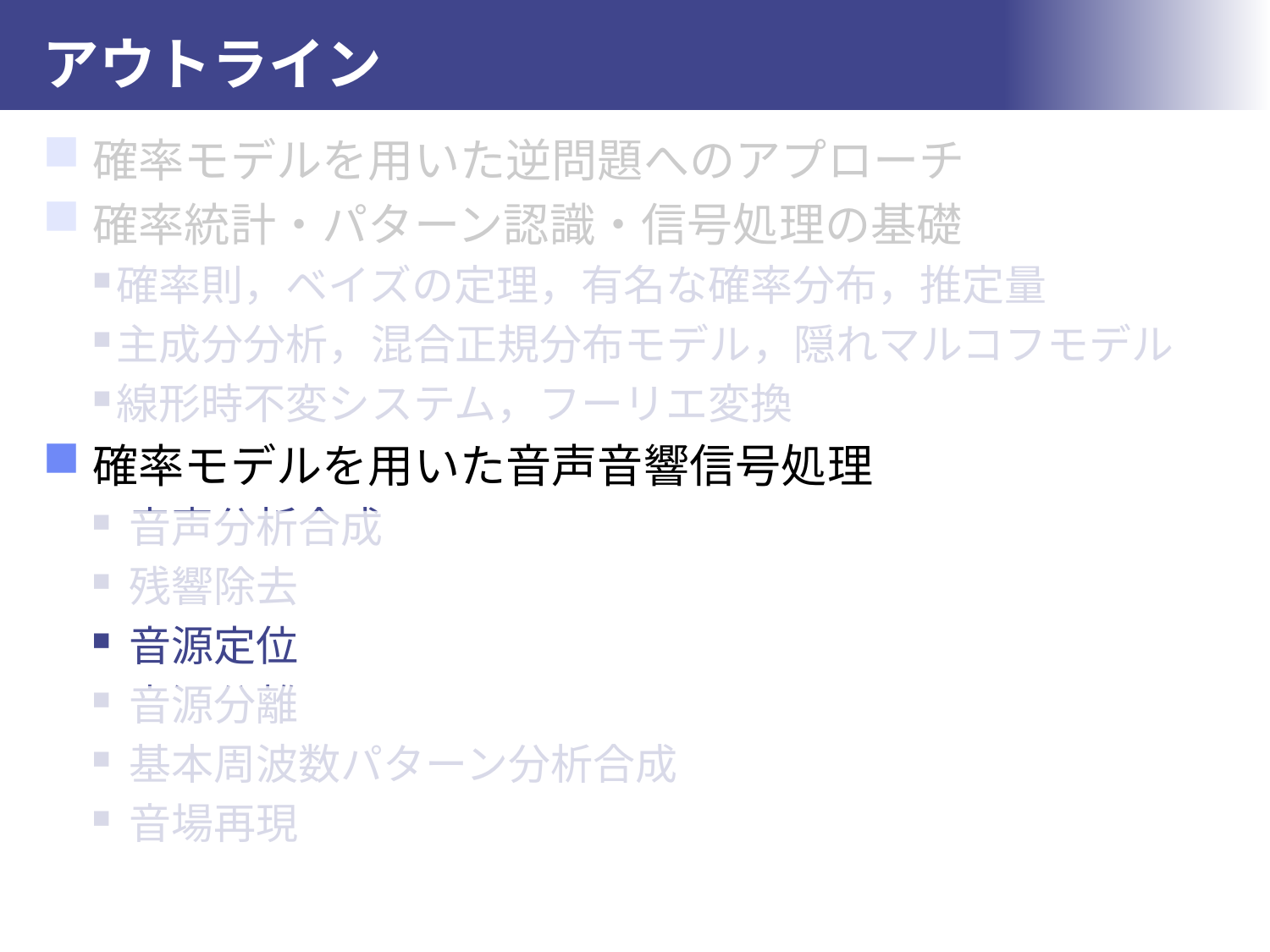

# アウトライン

確率モデルを用いた逆問題へのアプローチ
確率統計・パターン認識・信号処理の基礎
確率則，ベイズの定理，有名な確率分布，推定量
主成分分析，混合正規分布モデル，隠れマルコフモデル
線形時不変システム，フーリエ変換
確率モデルを用いた音声音響信号処理
音声分析合成
残響除去
音源定位
音源分離
基本周波数パターン分析合成
音場再現